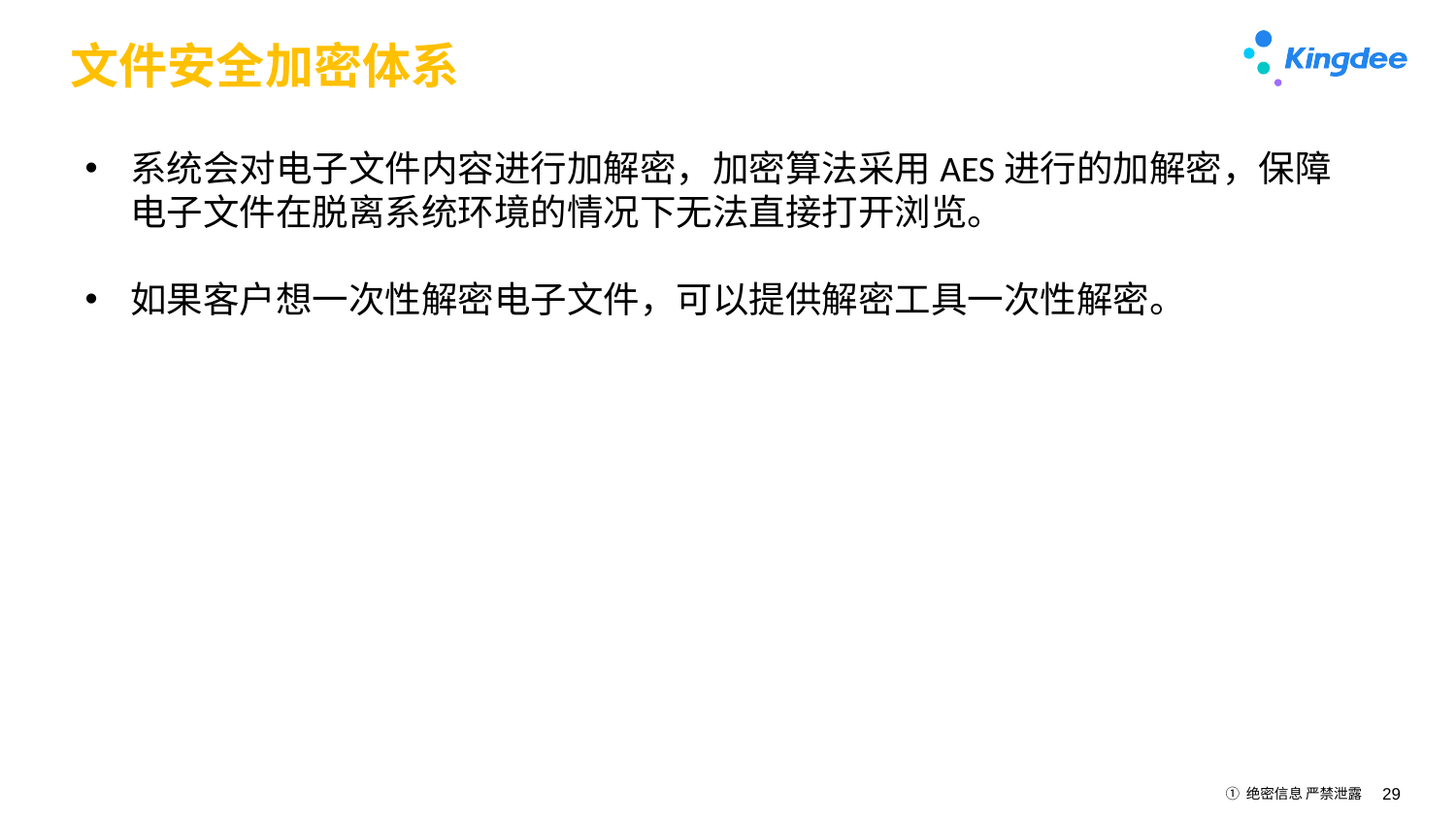

# 文件安全加密体系
系统会对电子文件内容进行加解密，加密算法采用AES进行的加解密，保障电子文件在脱离系统环境的情况下无法直接打开浏览。

如果客户想一次性解密电子文件，可以提供解密工具一次性解密。